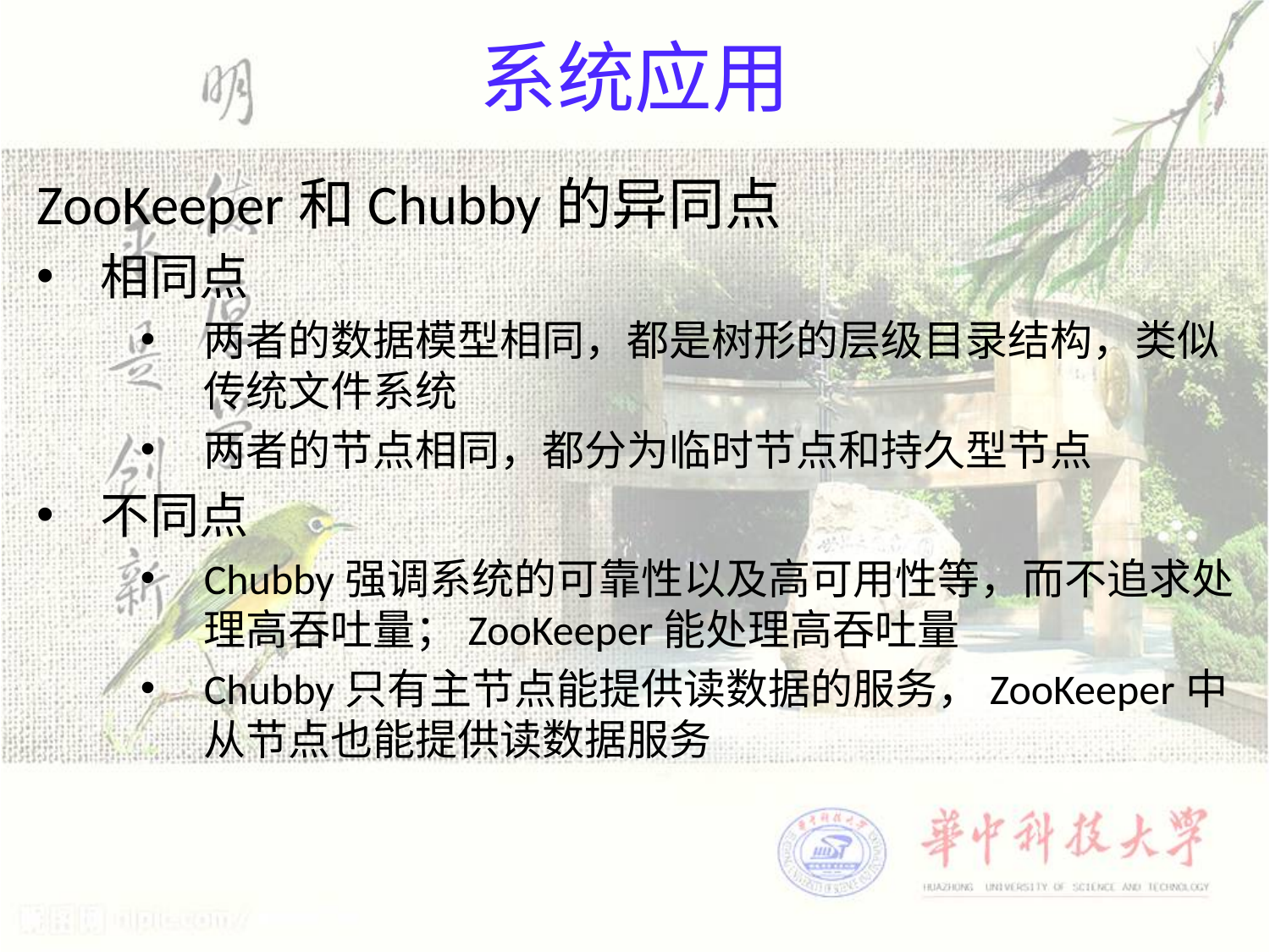

# 系统应用
ZooKeeper和Chubby的异同点
相同点
两者的数据模型相同，都是树形的层级目录结构，类似传统文件系统
两者的节点相同，都分为临时节点和持久型节点
不同点
Chubby强调系统的可靠性以及高可用性等，而不追求处理高吞吐量；ZooKeeper能处理高吞吐量
Chubby只有主节点能提供读数据的服务，ZooKeeper中从节点也能提供读数据服务